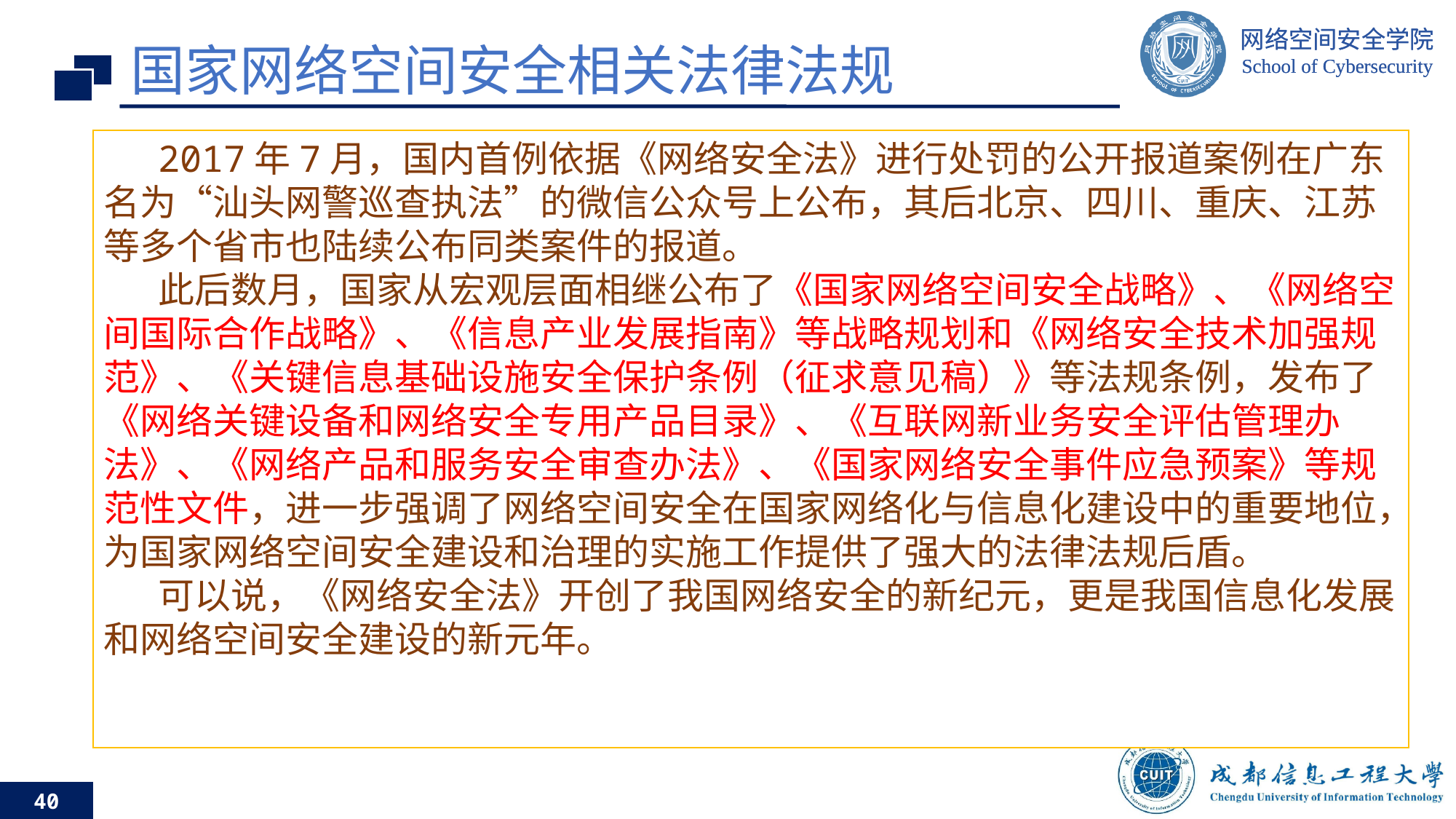

# 国家网络空间安全相关法律法规
2017年7月，国内首例依据《网络安全法》进行处罚的公开报道案例在广东名为“汕头网警巡查执法”的微信公众号上公布，其后北京、四川、重庆、江苏等多个省市也陆续公布同类案件的报道。
此后数月，国家从宏观层面相继公布了《国家网络空间安全战略》、《网络空间国际合作战略》、《信息产业发展指南》等战略规划和《网络安全技术加强规范》、《关键信息基础设施安全保护条例（征求意见稿）》等法规条例，发布了《网络关键设备和网络安全专用产品目录》、《互联网新业务安全评估管理办法》、《网络产品和服务安全审查办法》、《国家网络安全事件应急预案》等规范性文件，进一步强调了网络空间安全在国家网络化与信息化建设中的重要地位，为国家网络空间安全建设和治理的实施工作提供了强大的法律法规后盾。
可以说，《网络安全法》开创了我国网络安全的新纪元，更是我国信息化发展和网络空间安全建设的新元年。
40
40/8